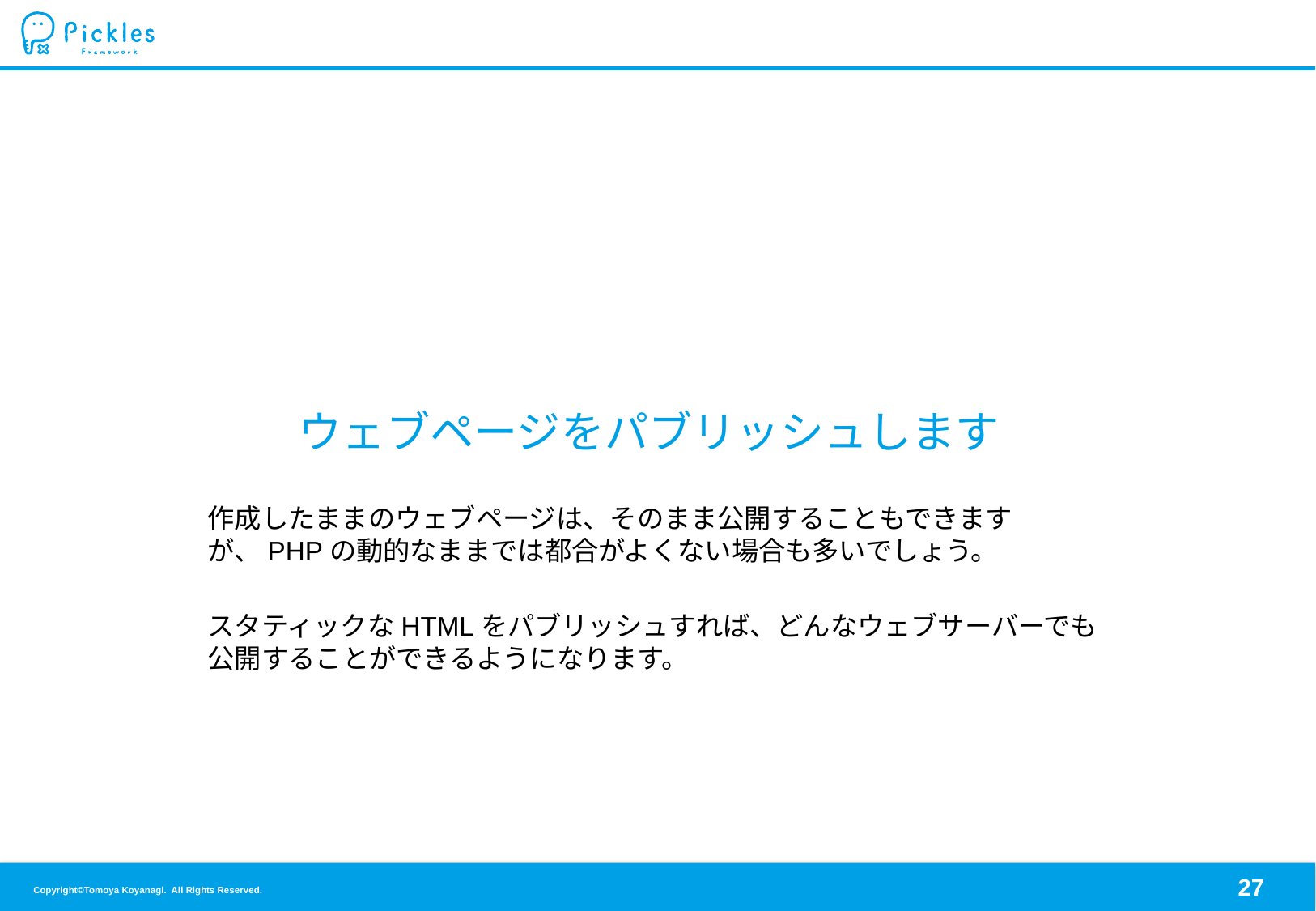

# ウェブページをパブリッシュします
作成したままのウェブページは、そのまま公開することもできますが、PHPの動的なままでは都合がよくない場合も多いでしょう。

スタティックなHTMLをパブリッシュすれば、どんなウェブサーバーでも公開することができるようになります。
27